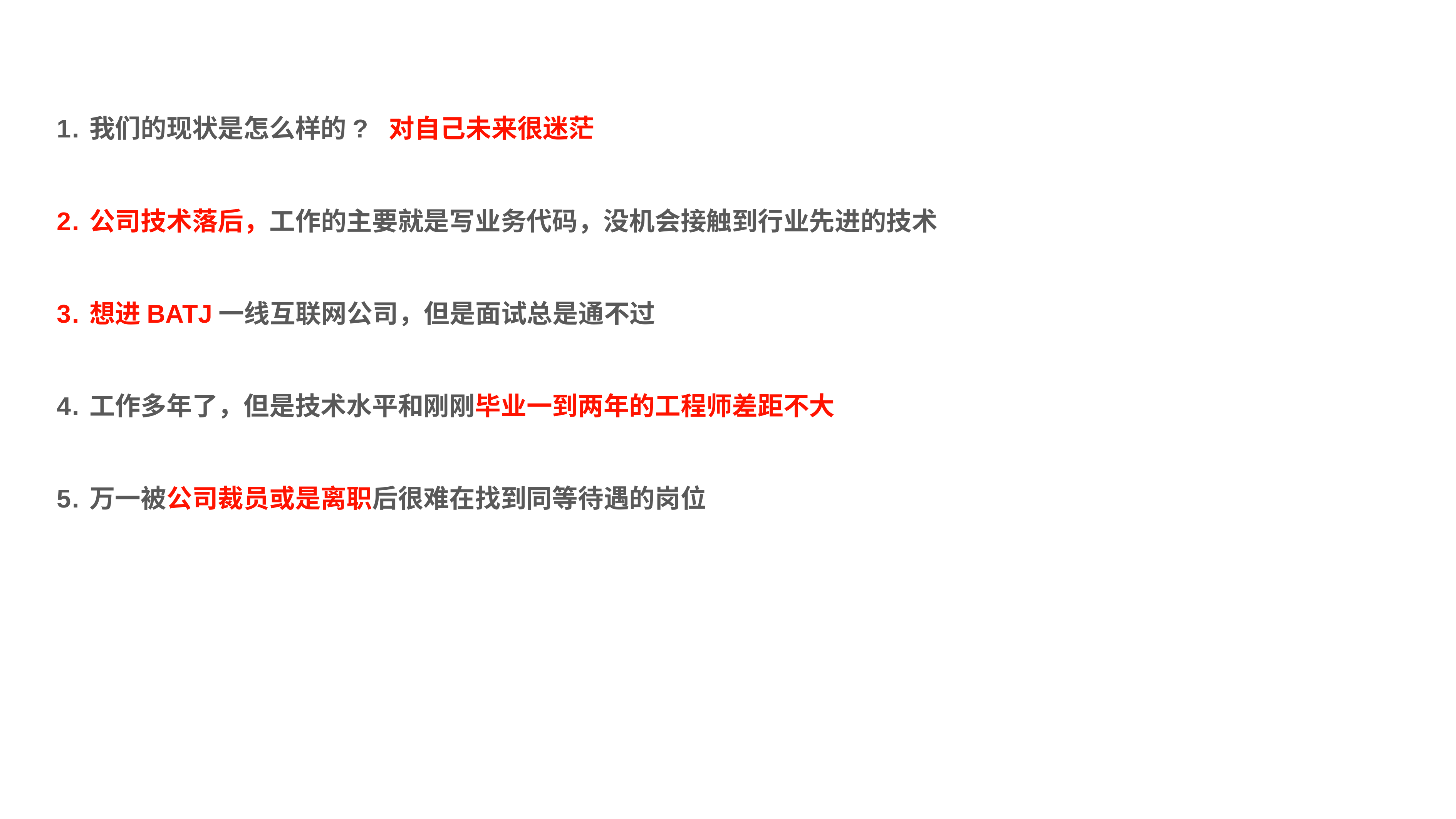

课程小结
我们的现状是怎么样的?  对自己未来很迷茫

公司技术落后，工作的主要就是写业务代码，没机会接触到行业先进的技术

想进BATJ一线互联网公司，但是面试总是通不过

工作多年了，但是技术水平和刚刚毕业一到两年的工程师差距不大

万一被公司裁员或是离职后很难在找到同等待遇的岗位